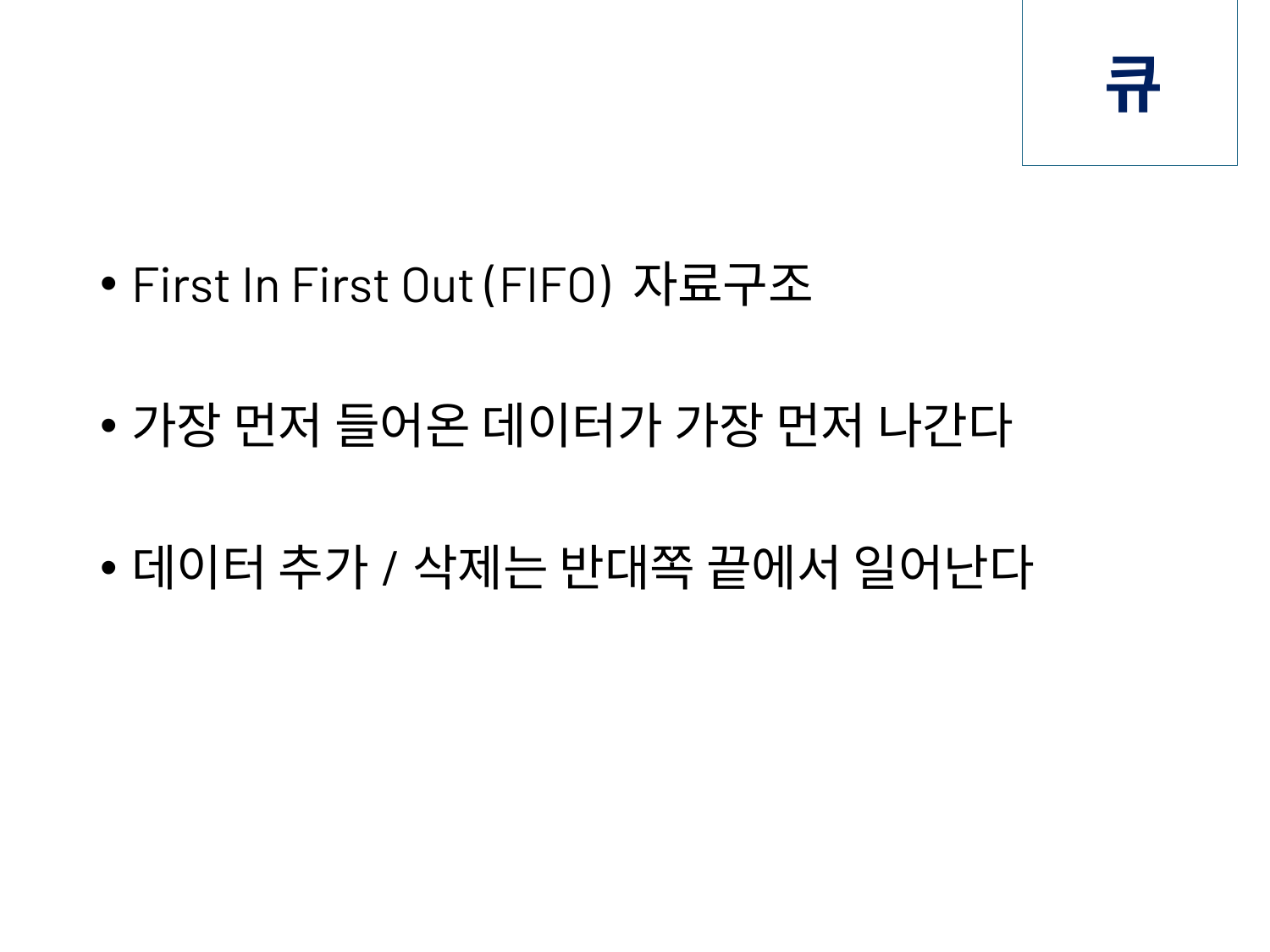

# 큐
First In First Out (FIFO) 자료구조

가장 먼저 들어온 데이터가 가장 먼저 나간다

데이터 추가/삭제는 반대쪽 끝에서 일어난다